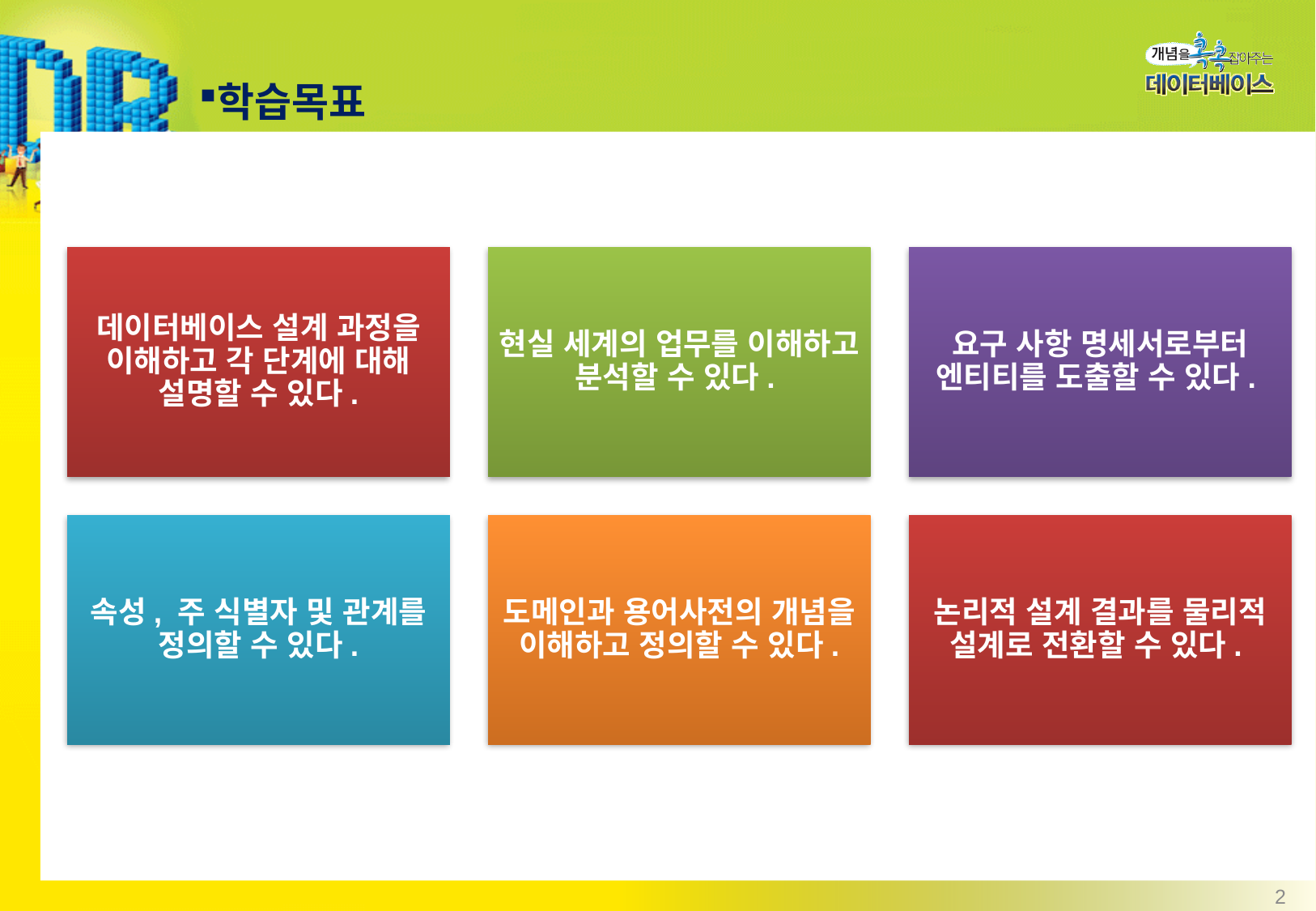

학습목표
데이터베이스 설계 과정을 이해하고 각 단계에 대해 설명할 수 있다.
현실 세계의 업무를 이해하고 분석할 수 있다.
요구 사항 명세서로부터 엔티티를 도출할 수 있다.
속성, 주 식별자 및 관계를 정의할 수 있다.
도메인과 용어사전의 개념을 이해하고 정의할 수 있다.
논리적 설계 결과를 물리적 설계로 전환할 수 있다.
2